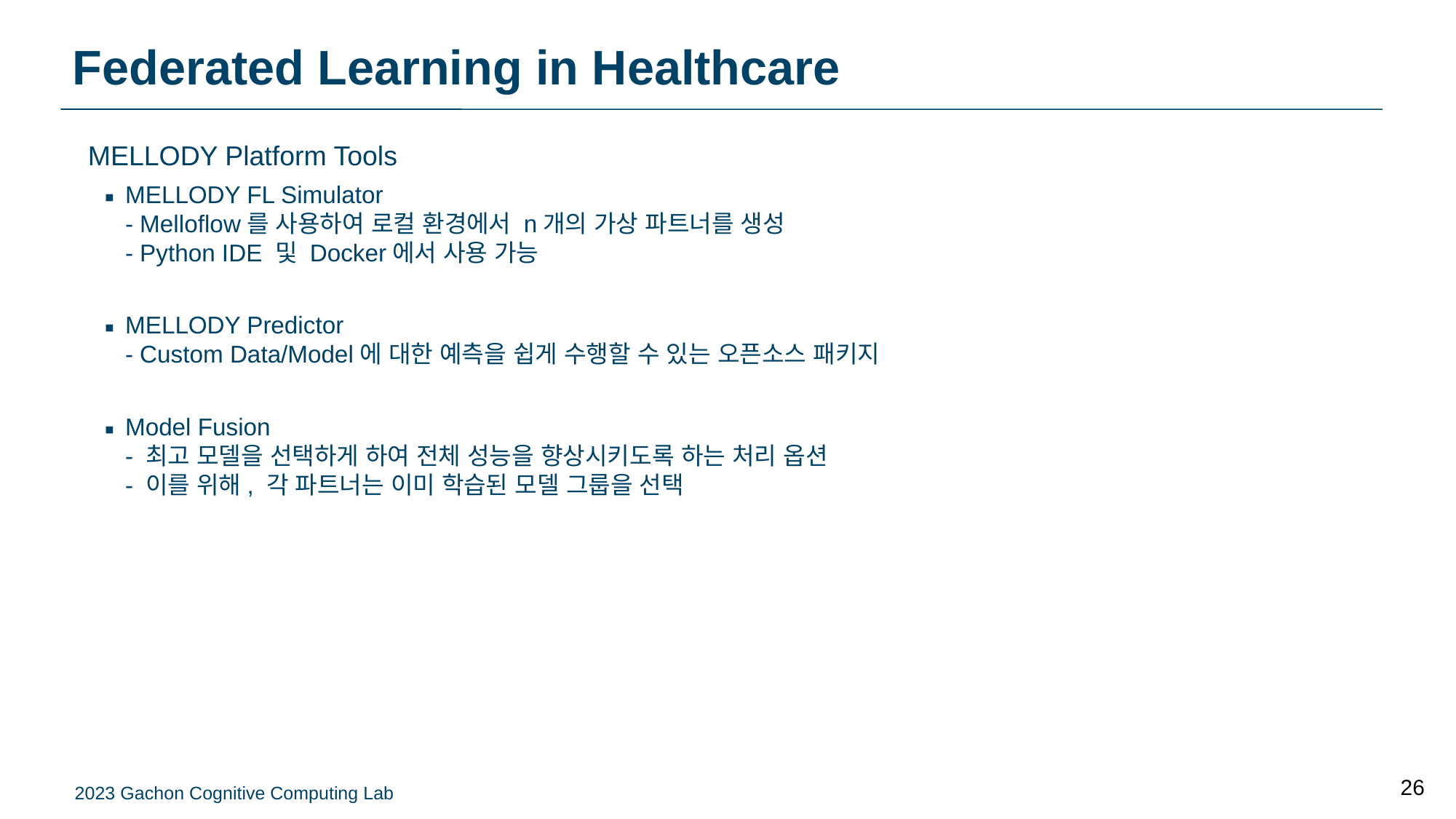

# Federated Learning in Healthcare
MELLODY Platform Tools

MELLODY FL Simulator
- Melloflow를 사용하여 로컬 환경에서 n개의 가상 파트너를 생성
- Python IDE 및 Docker에서 사용 가능

MELLODY Predictor
- Custom Data/Model에 대한 예측을 쉽게 수행할 수 있는 오픈소스 패키지

Model Fusion
- 최고 모델을 선택하게 하여 전체 성능을 향상시키도록 하는 처리 옵션
- 이를 위해, 각 파트너는 이미 학습된 모델 그룹을 선택

26